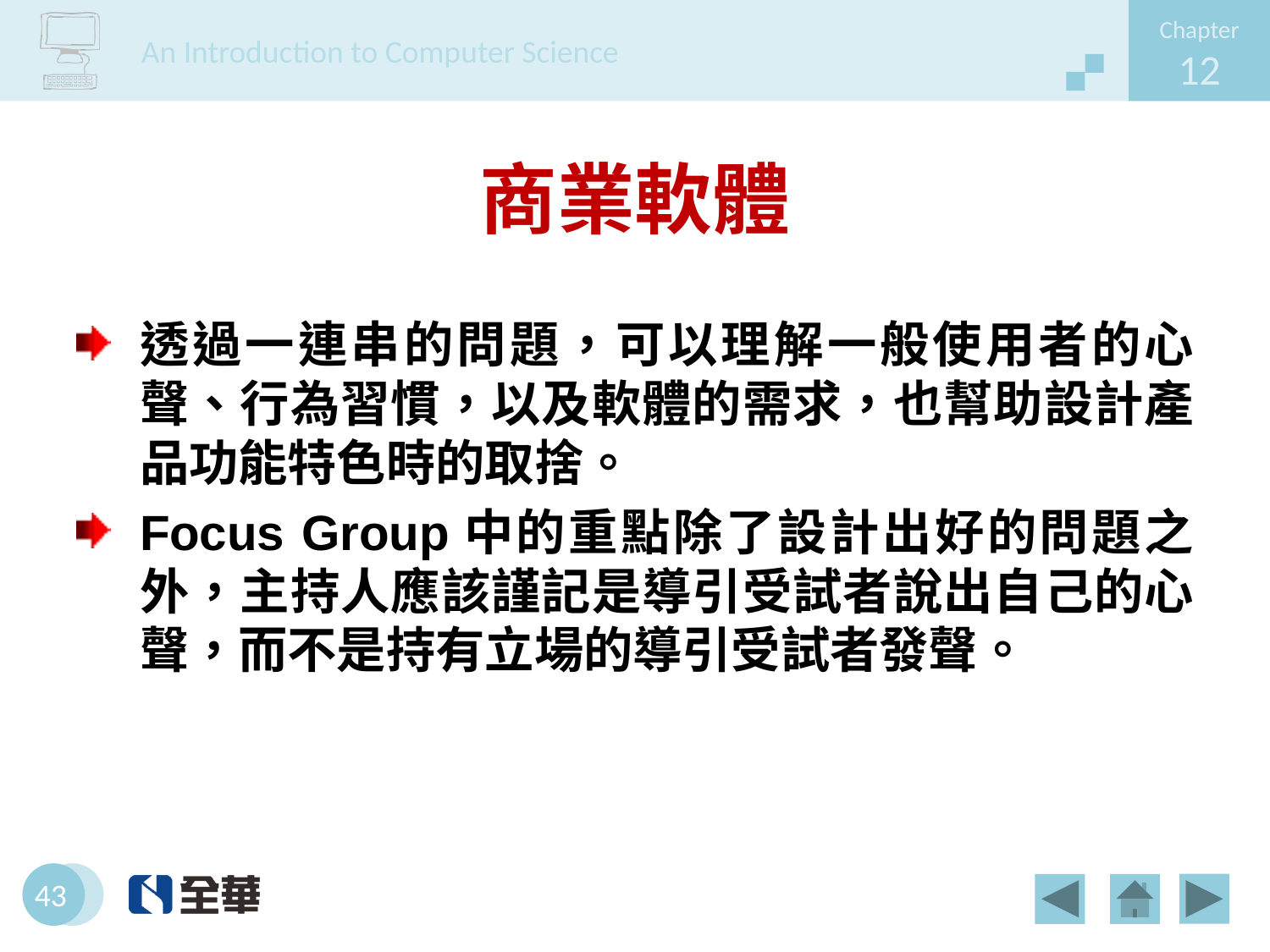

# 商業軟體
透過一連串的問題，可以理解一般使用者的心聲、行為習慣，以及軟體的需求，也幫助設計產品功能特色時的取捨。
Focus Group中的重點除了設計出好的問題之外，主持人應該謹記是導引受試者說出自己的心聲，而不是持有立場的導引受試者發聲。